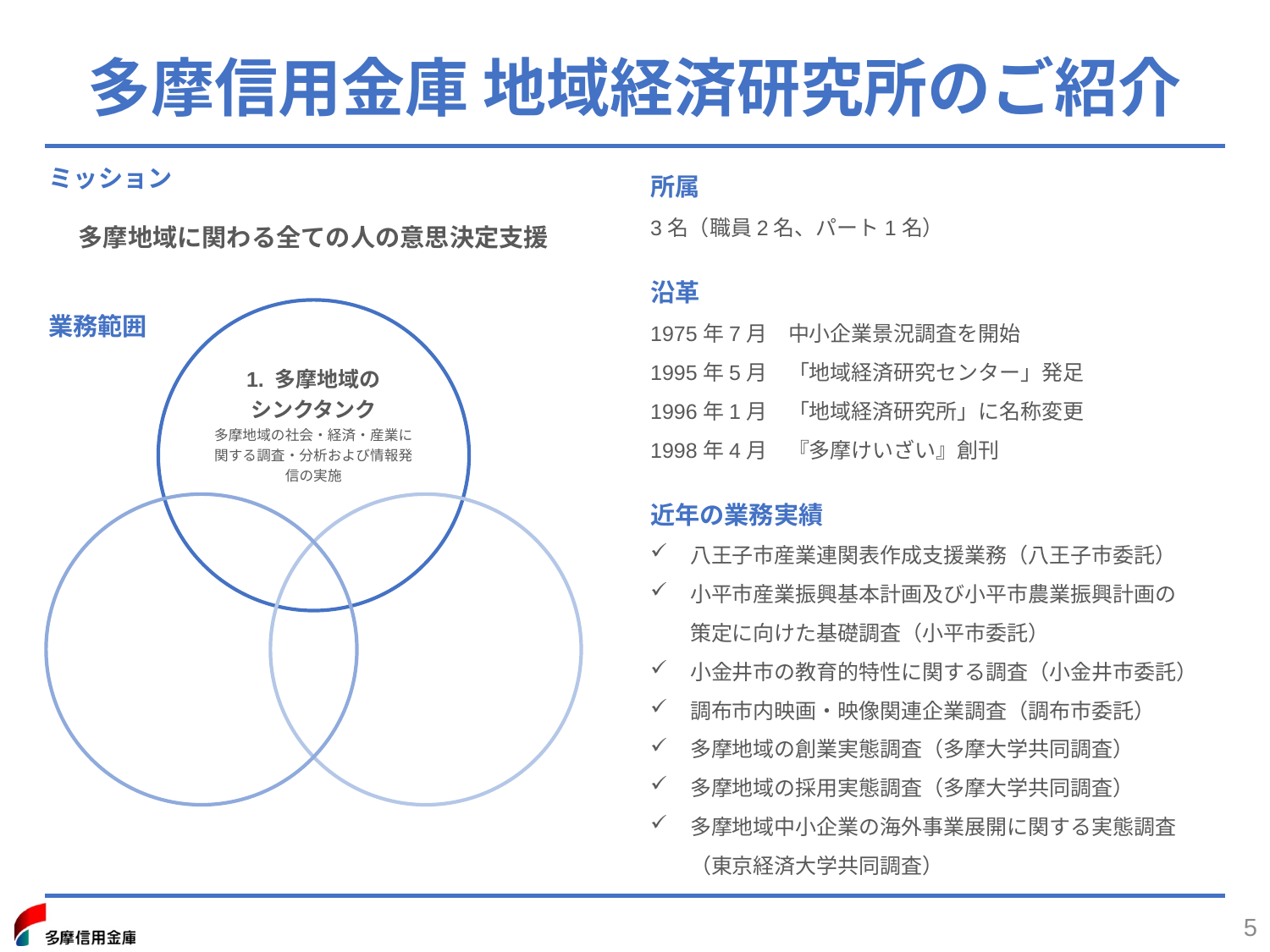

# 多摩信用金庫 地域経済研究所のご紹介
所属
3名（職員2名、パート1名）

沿革
1975年7月　中小企業景況調査を開始
1995年5月　「地域経済研究センター」発足
1996年1月　「地域経済研究所」に名称変更
1998年4月　『多摩けいざい』創刊

近年の業務実績
八王子市産業連関表作成支援業務（八王子市委託）
小平市産業振興基本計画及び小平市農業振興計画の
策定に向けた基礎調査（小平市委託）
小金井市の教育的特性に関する調査（小金井市委託）
調布市内映画・映像関連企業調査（調布市委託）
多摩地域の創業実態調査（多摩大学共同調査）
多摩地域の採用実態調査（多摩大学共同調査）
多摩地域中小企業の海外事業展開に関する実態調査
（東京経済大学共同調査）
ミッション
多摩地域に関わる全ての人の意思決定支援
業務範囲
1. 多摩地域の
シンクタンク
多摩地域の社会・経済・産業に関する調査・分析および情報発信の実施
5